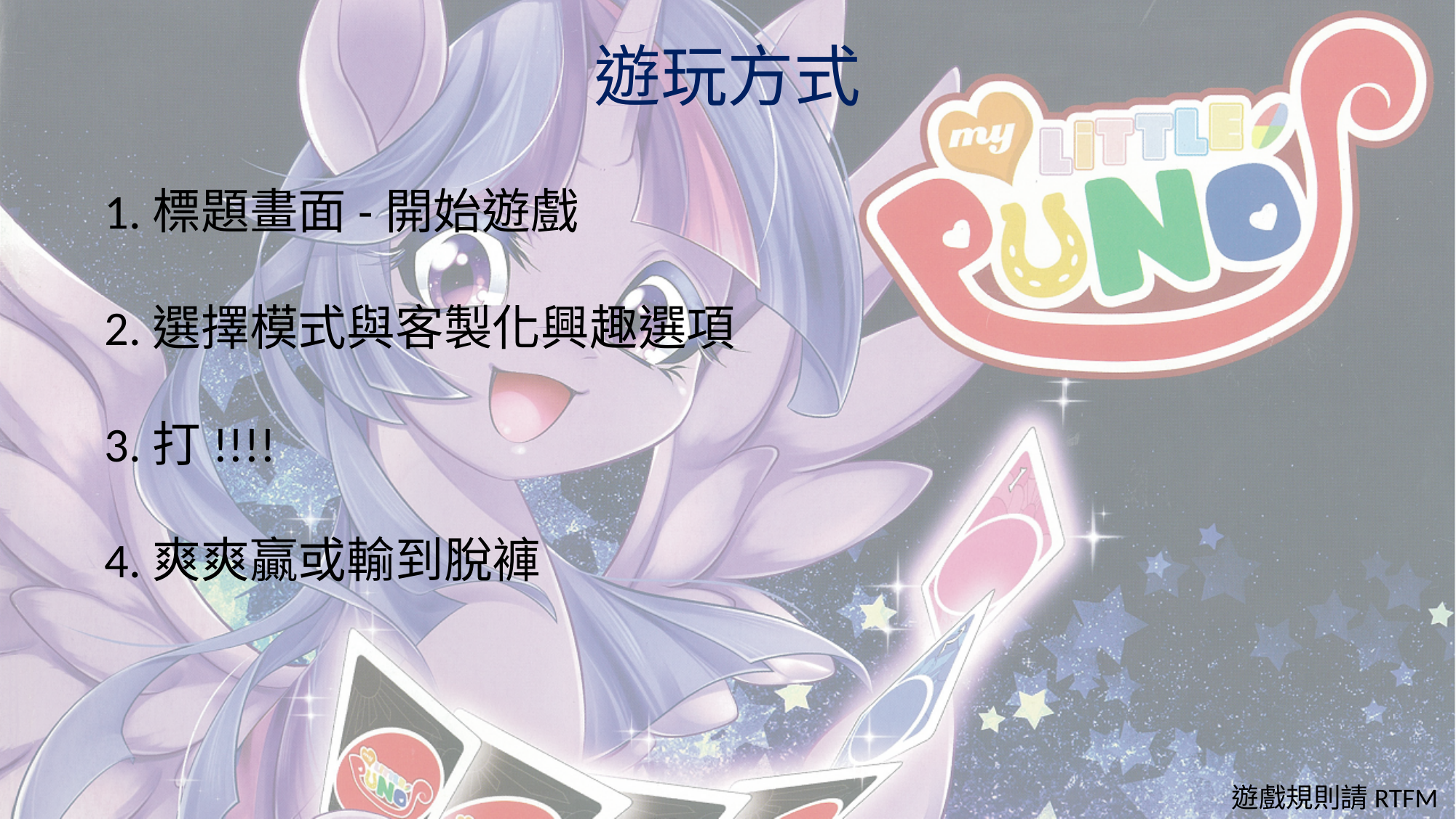

# 遊玩方式
1.標題畫面-開始遊戲

2.選擇模式與客製化興趣選項

3.打!!!!

4.爽爽贏或輸到脫褲
遊戲規則請RTFM